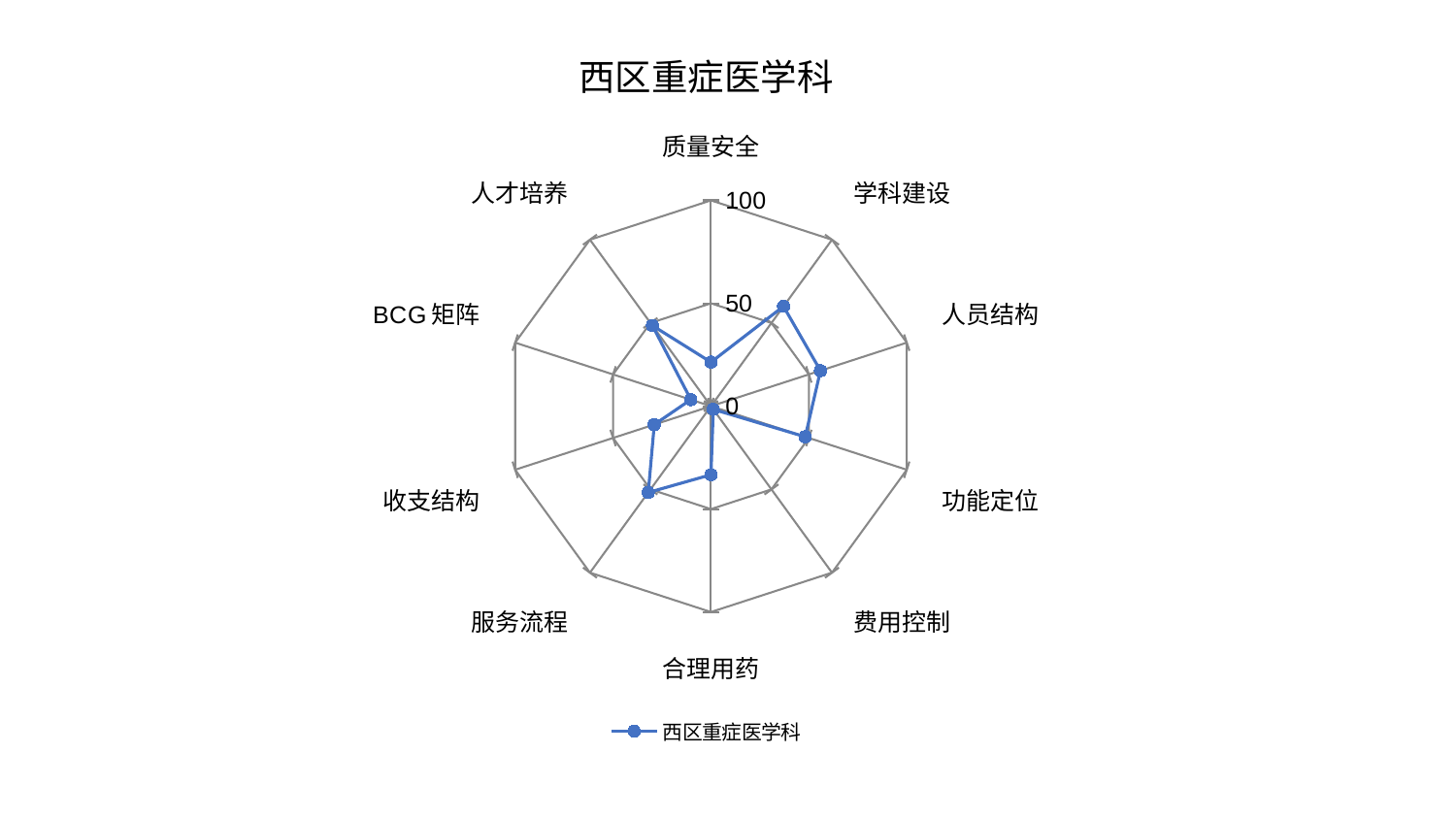

### Chart: 西区重症医学科

| Category | 西区重症医学科 |
|---|---|
| 质量安全 | 21.40617858072265 |
| 学科建设 | 59.950691804978575 |
| 人员结构 | 55.926205030949816 |
| 功能定位 | 48.14097931928542 |
| 费用控制 | 1.9000154897465307 |
| 合理用药 | 33.297218934972335 |
| 服务流程 | 51.85271448214968 |
| 收支结构 | 28.972428777974564 |
| BCG矩阵 | 10.297588222892365 |
| 人才培养 | 48.43121736176611 |
103